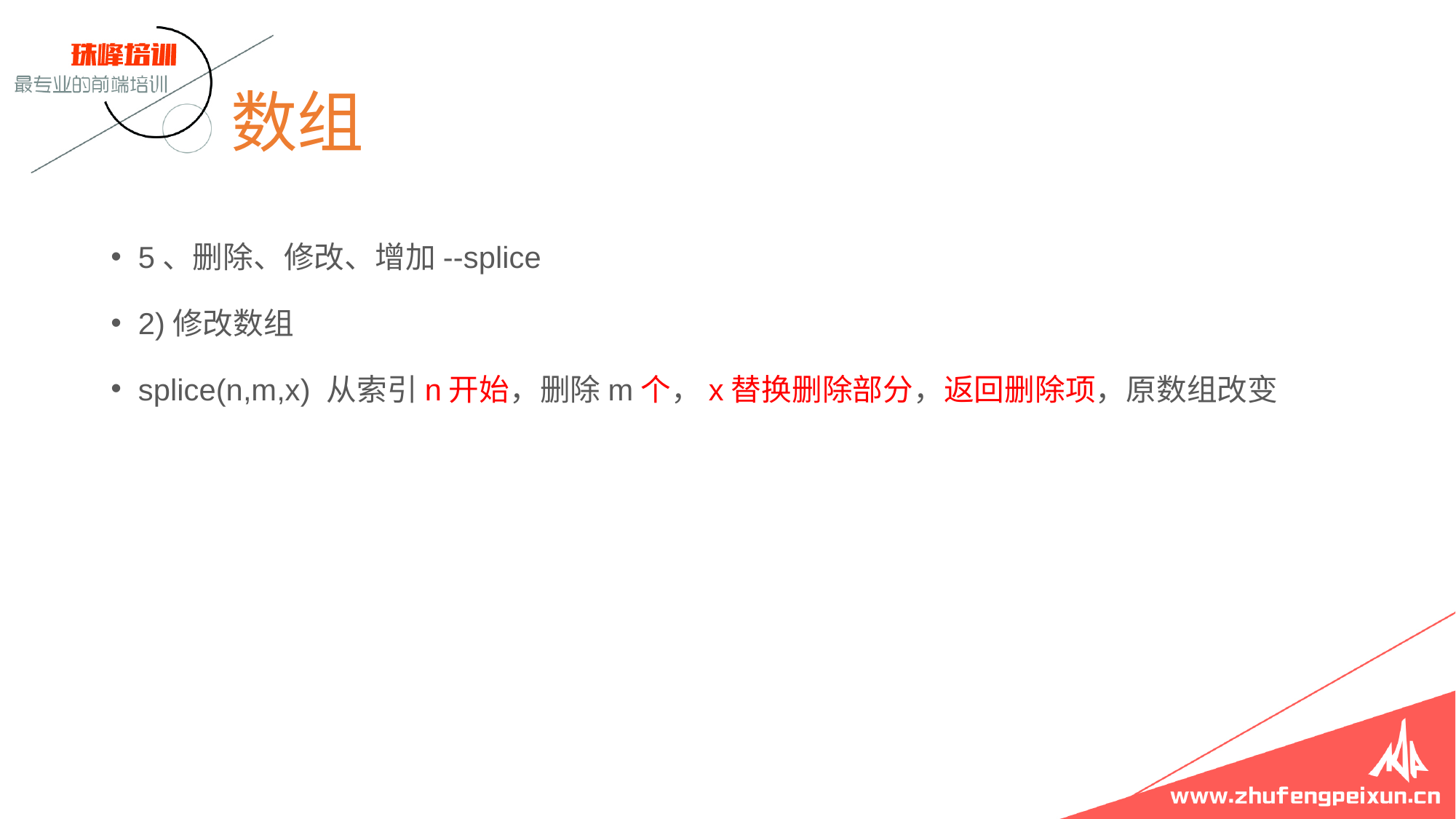

# 数组
5、删除、修改、增加--splice
2)修改数组
splice(n,m,x) 从索引n开始，删除m个，x替换删除部分，返回删除项，原数组改变